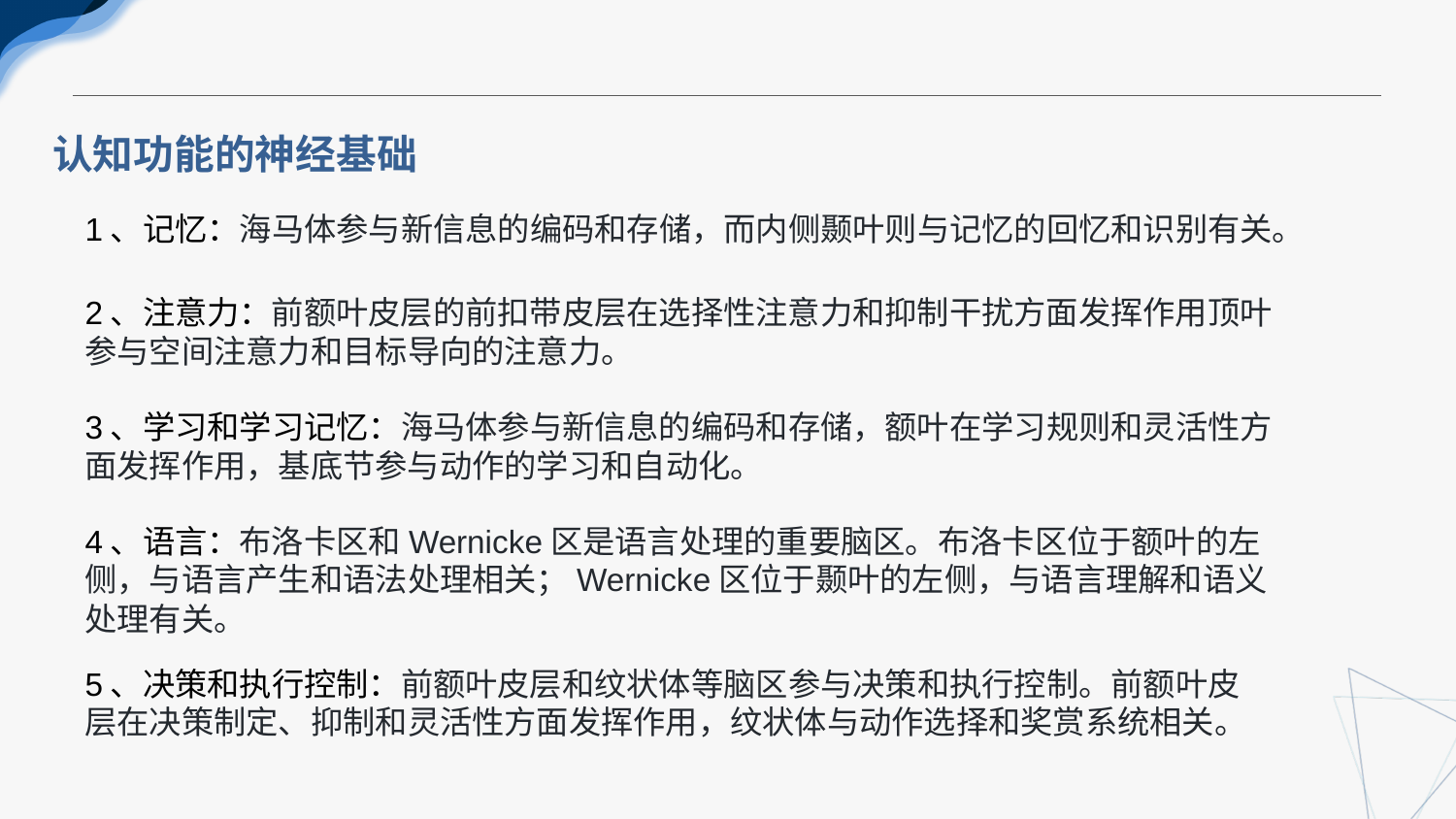

认知功能的神经基础
1、记忆：海马体参与新信息的编码和存储，而内侧颞叶则与记忆的回忆和识别有关。
2、注意力：前额叶皮层的前扣带皮层在选择性注意力和抑制干扰方面发挥作用顶叶参与空间注意力和目标导向的注意力。
3、学习和学习记忆：海马体参与新信息的编码和存储，额叶在学习规则和灵活性方面发挥作用，基底节参与动作的学习和自动化。
4、语言：布洛卡区和Wernicke区是语言处理的重要脑区。布洛卡区位于额叶的左侧，与语言产生和语法处理相关；Wernicke区位于颞叶的左侧，与语言理解和语义处理有关。
5、决策和执行控制：前额叶皮层和纹状体等脑区参与决策和执行控制。前额叶皮层在决策制定、抑制和灵活性方面发挥作用，纹状体与动作选择和奖赏系统相关。